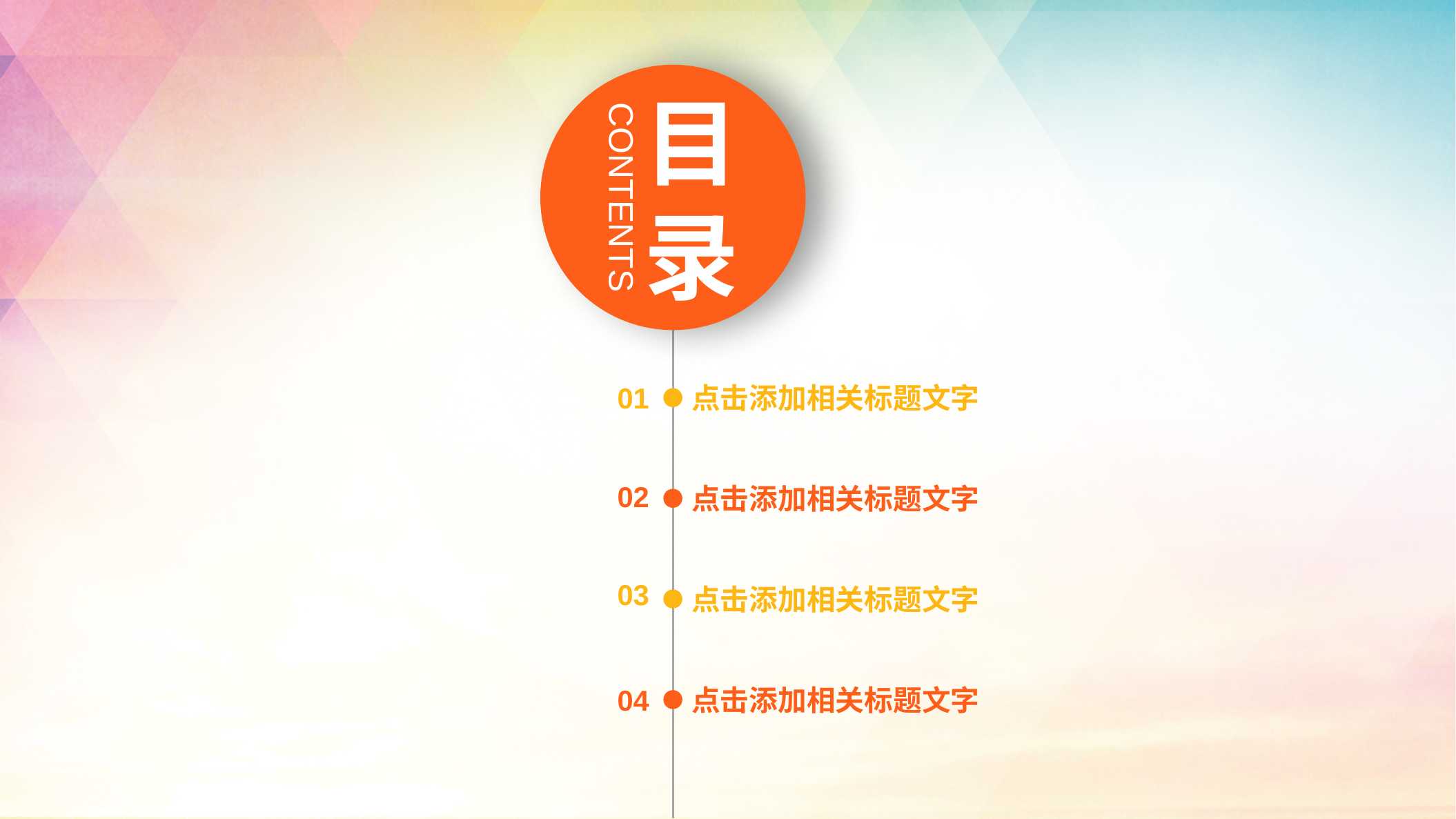

目
录
CONTENTS
01
点击添加相关标题文字

02
点击添加相关标题文字

03
点击添加相关标题文字

04
点击添加相关标题文字